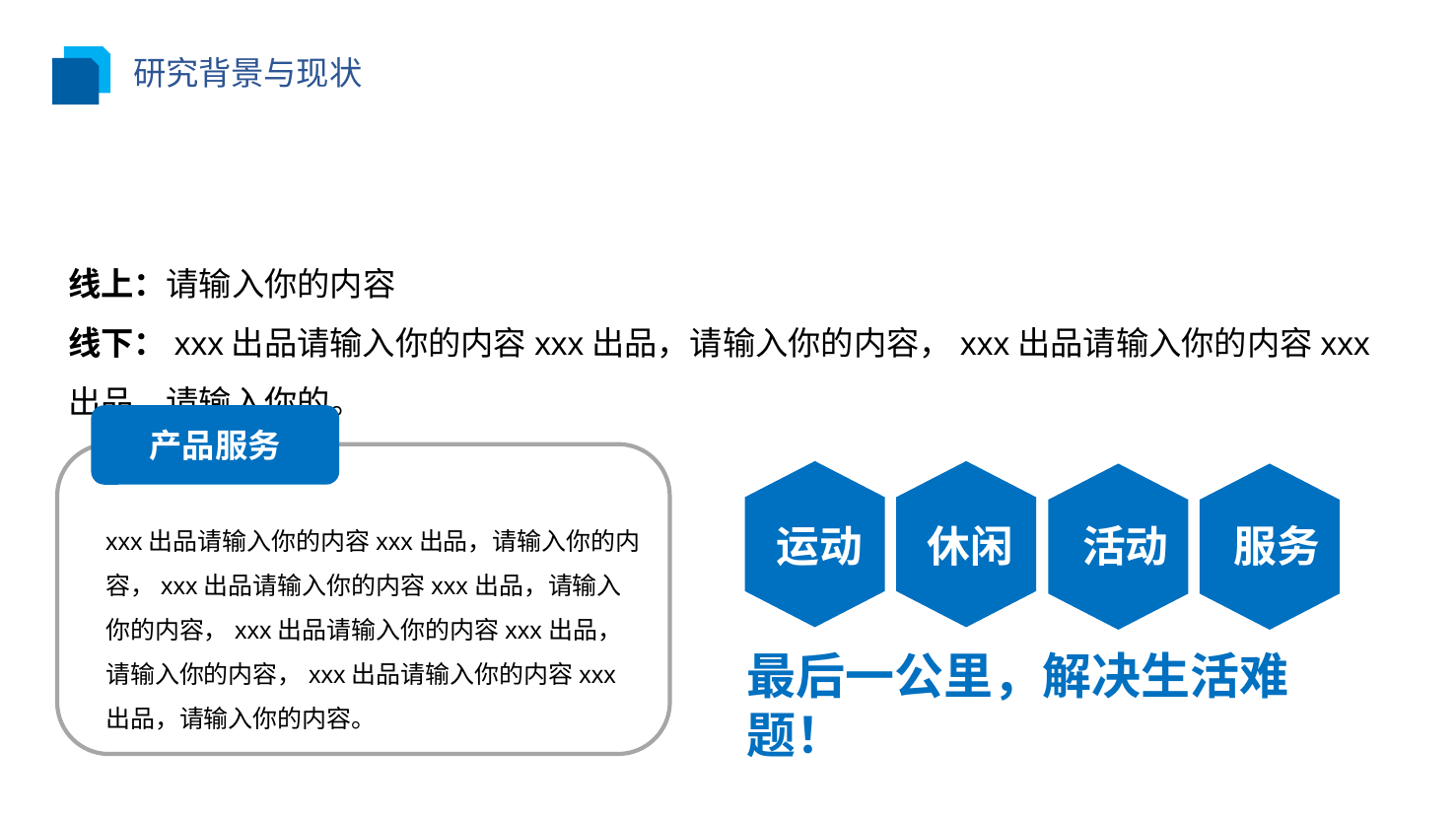

研究背景与现状

线上：请输入你的内容
线下：xxx出品请输入你的内容xxx出品，请输入你的内容，xxx出品请输入你的内容xxx出品，请输入你的。
产品服务

xxx出品请输入你的内容xxx出品，请输入你的内容，xxx出品请输入你的内容xxx出品，请输入你的内容，xxx出品请输入你的内容xxx出品，请输入你的内容，xxx出品请输入你的内容xxx出品，请输入你的内容。

运动
休闲
活动
服务
最后一公里，解决生活难题！